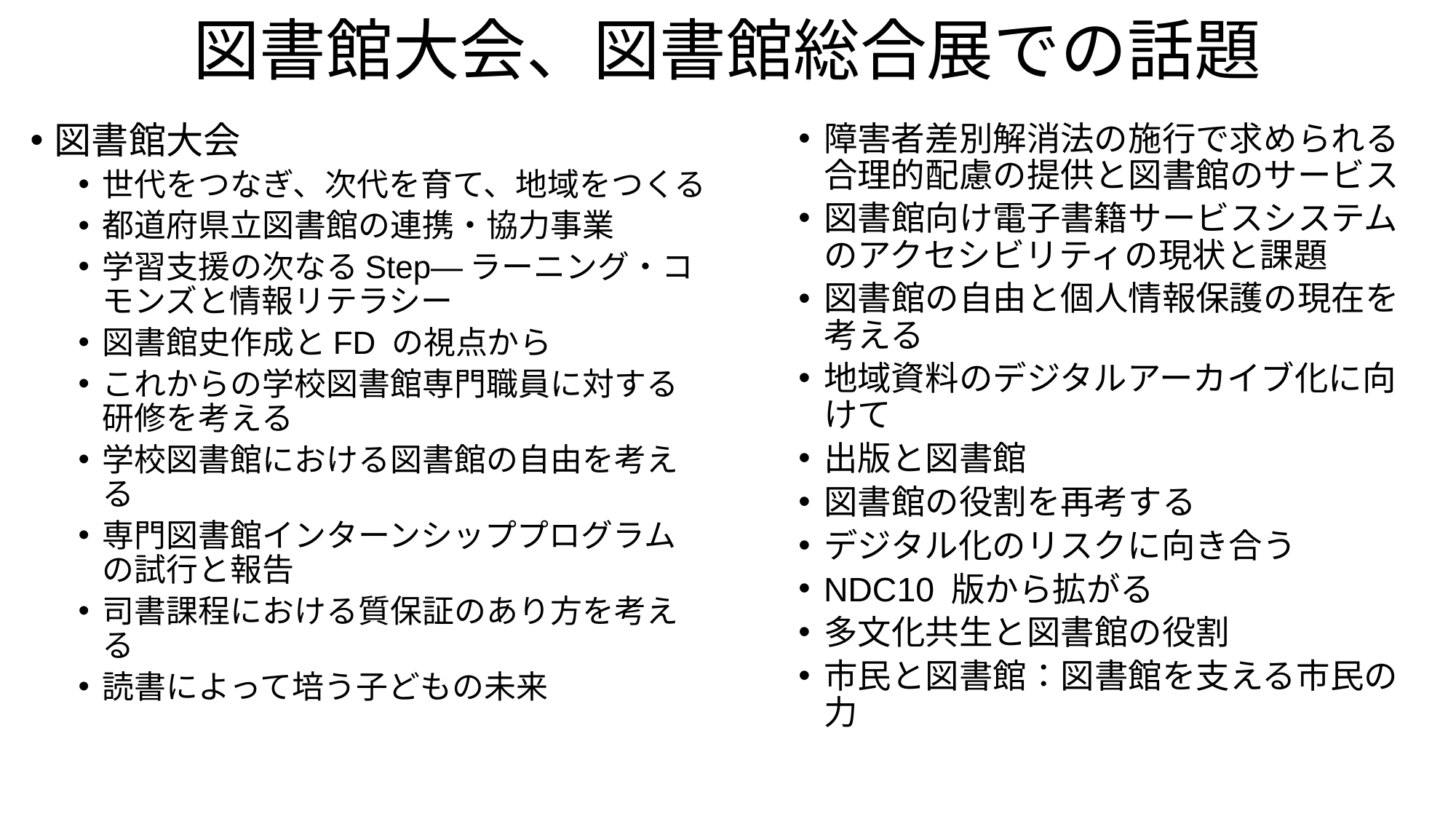

# 図書館大会、図書館総合展での話題
図書館大会
世代をつなぎ、次代を育て、地域をつくる
都道府県立図書館の連携・協力事業
学習支援の次なるStep―ラーニング・コモンズと情報リテラシー
図書館史作成とFD の視点から
これからの学校図書館専門職員に対する研修を考える
学校図書館における図書館の自由を考える
専門図書館インターンシッププログラムの試行と報告
司書課程における質保証のあり方を考える
読書によって培う子どもの未来

障害者差別解消法の施行で求められる合理的配慮の提供と図書館のサービス
図書館向け電子書籍サービスシステムのアクセシビリティの現状と課題
図書館の自由と個人情報保護の現在を考える
地域資料のデジタルアーカイブ化に向けて
出版と図書館
図書館の役割を再考する
デジタル化のリスクに向き合う
NDC10 版から拡がる
多文化共生と図書館の役割
市民と図書館：図書館を支える市民の力